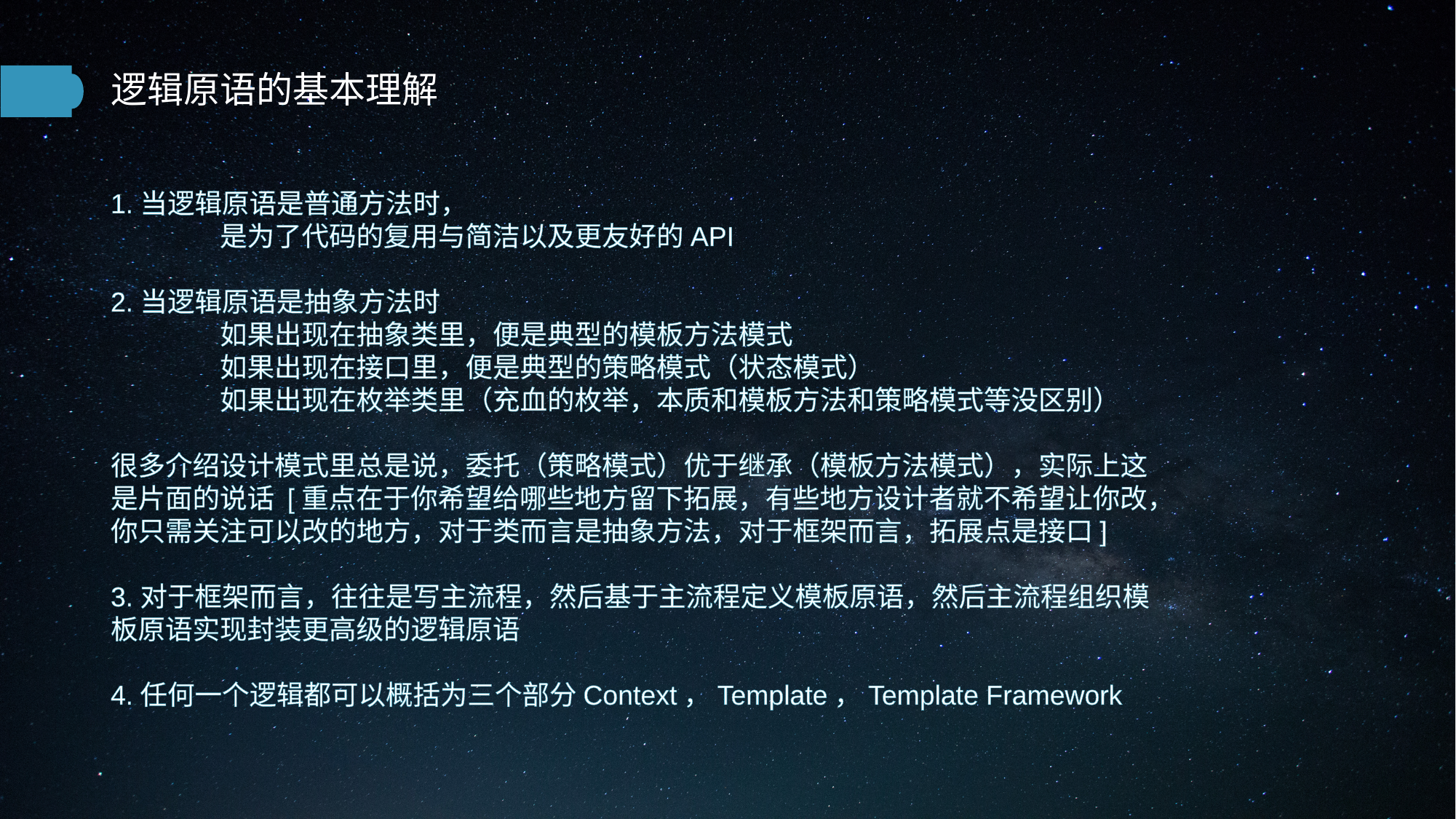

逻辑原语的基本理解
1.当逻辑原语是普通方法时，
	是为了代码的复用与简洁以及更友好的API

2.当逻辑原语是抽象方法时
	如果出现在抽象类里，便是典型的模板方法模式
	如果出现在接口里，便是典型的策略模式（状态模式）
	如果出现在枚举类里（充血的枚举，本质和模板方法和策略模式等没区别）

很多介绍设计模式里总是说，委托（策略模式）优于继承（模板方法模式），实际上这是片面的说话 [重点在于你希望给哪些地方留下拓展，有些地方设计者就不希望让你改，你只需关注可以改的地方，对于类而言是抽象方法，对于框架而言，拓展点是接口]

3.对于框架而言，往往是写主流程，然后基于主流程定义模板原语，然后主流程组织模板原语实现封装更高级的逻辑原语

4.任何一个逻辑都可以概括为三个部分Context，Template，Template Framework